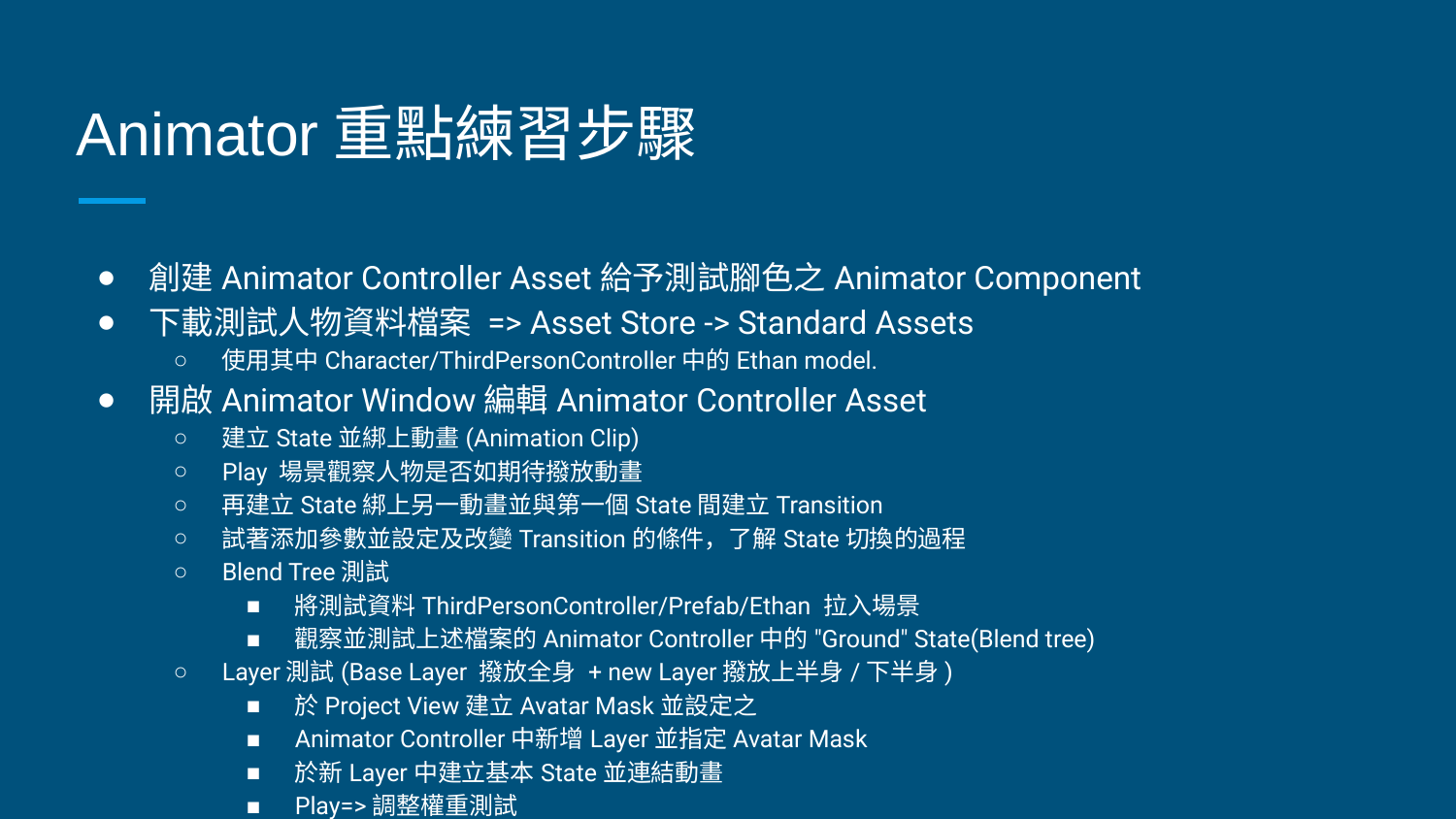

# Animator重點練習步驟
創建Animator Controller Asset給予測試腳色之Animator Component
下載測試人物資料檔案 => Asset Store -> Standard Assets
使用其中Character/ThirdPersonController中的Ethan model.
開啟Animator Window編輯Animator Controller Asset
建立State並綁上動畫(Animation Clip)
Play 場景觀察人物是否如期待撥放動畫
再建立State綁上另一動畫並與第一個State間建立Transition
試著添加參數並設定及改變Transition的條件，了解State切換的過程
Blend Tree測試
將測試資料ThirdPersonController/Prefab/Ethan 拉入場景
觀察並測試上述檔案的Animator Controller中的"Ground" State(Blend tree)
Layer測試(Base Layer 撥放全身 + new Layer撥放上半身/下半身)
於Project View建立Avatar Mask並設定之
Animator Controller中新增Layer並指定Avatar Mask
於新Layer中建立基本State並連結動畫
Play=>調整權重測試